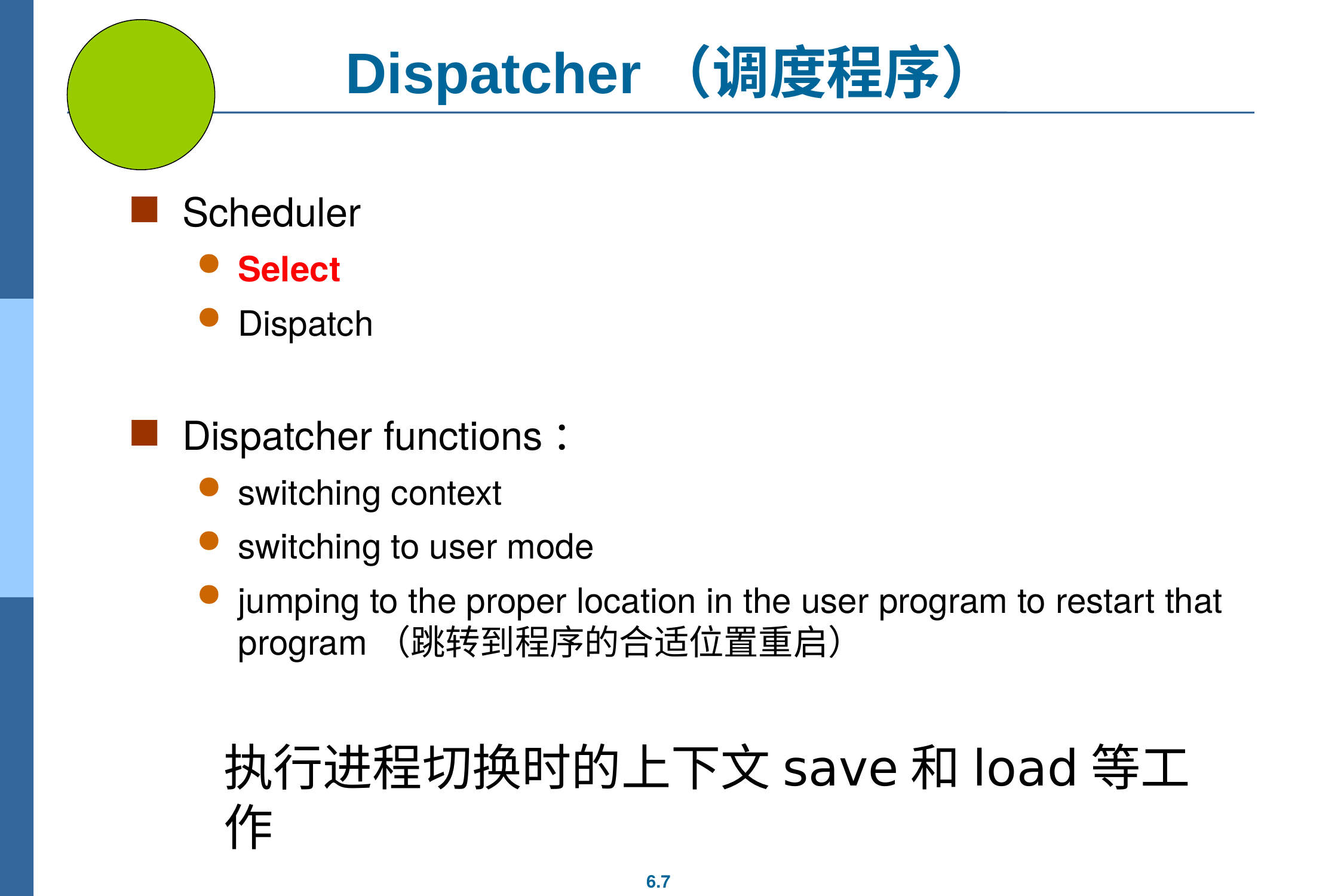

# Dispatcher（调度程序）
Scheduler
Select
Dispatch

Dispatcher functions：
switching context
switching to user mode
jumping to the proper location in the user program to restart that program（跳转到程序的合适位置重启）
执行进程切换时的上下文save和load等工作